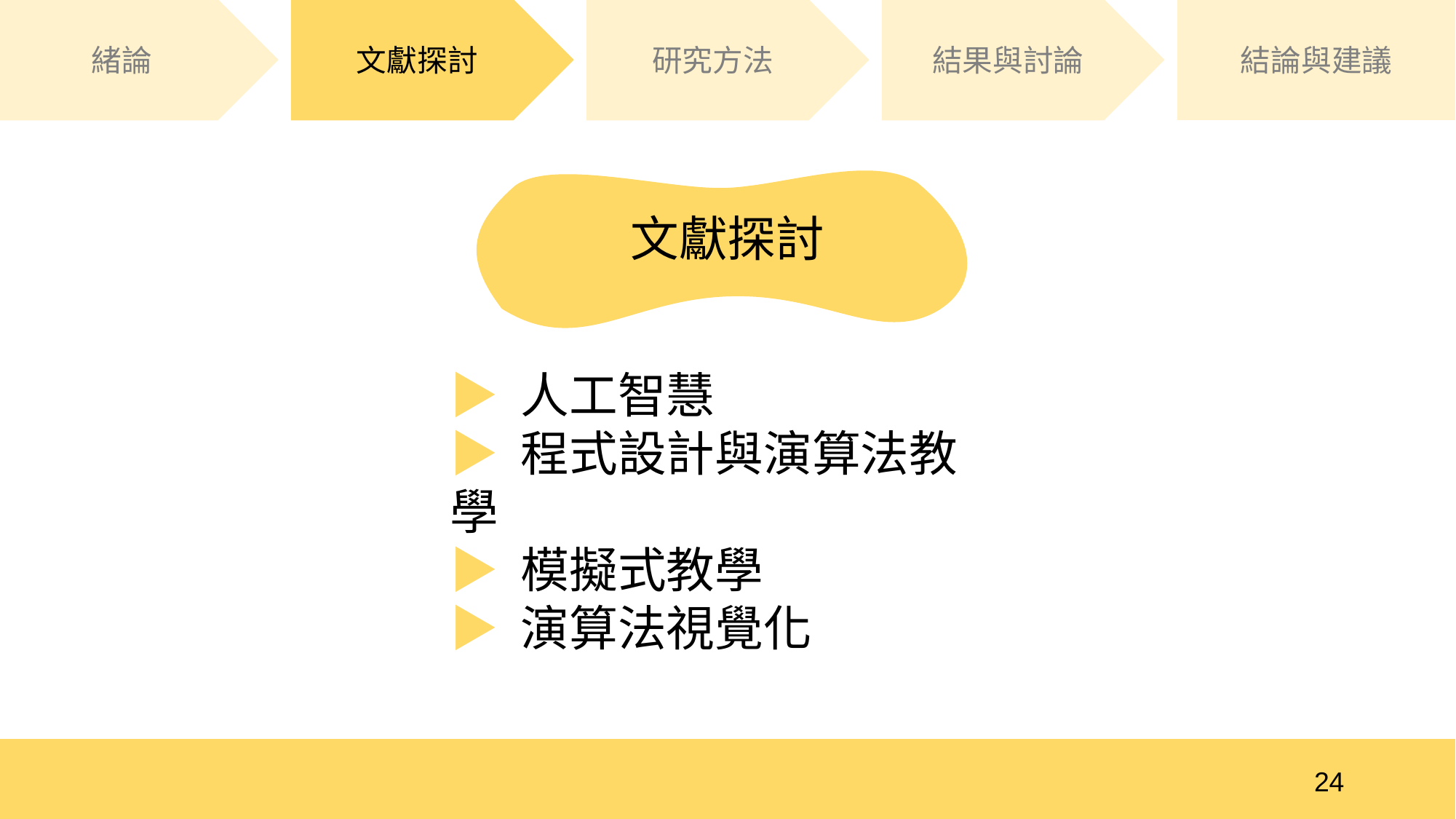

研究方法
結果與討論
結論與建議
緒論
文獻探討

文獻探討
▶︎ 人工智慧
▶︎ 程式設計與演算法教學
▶︎ 模擬式教學
▶︎ 演算法視覺化

24